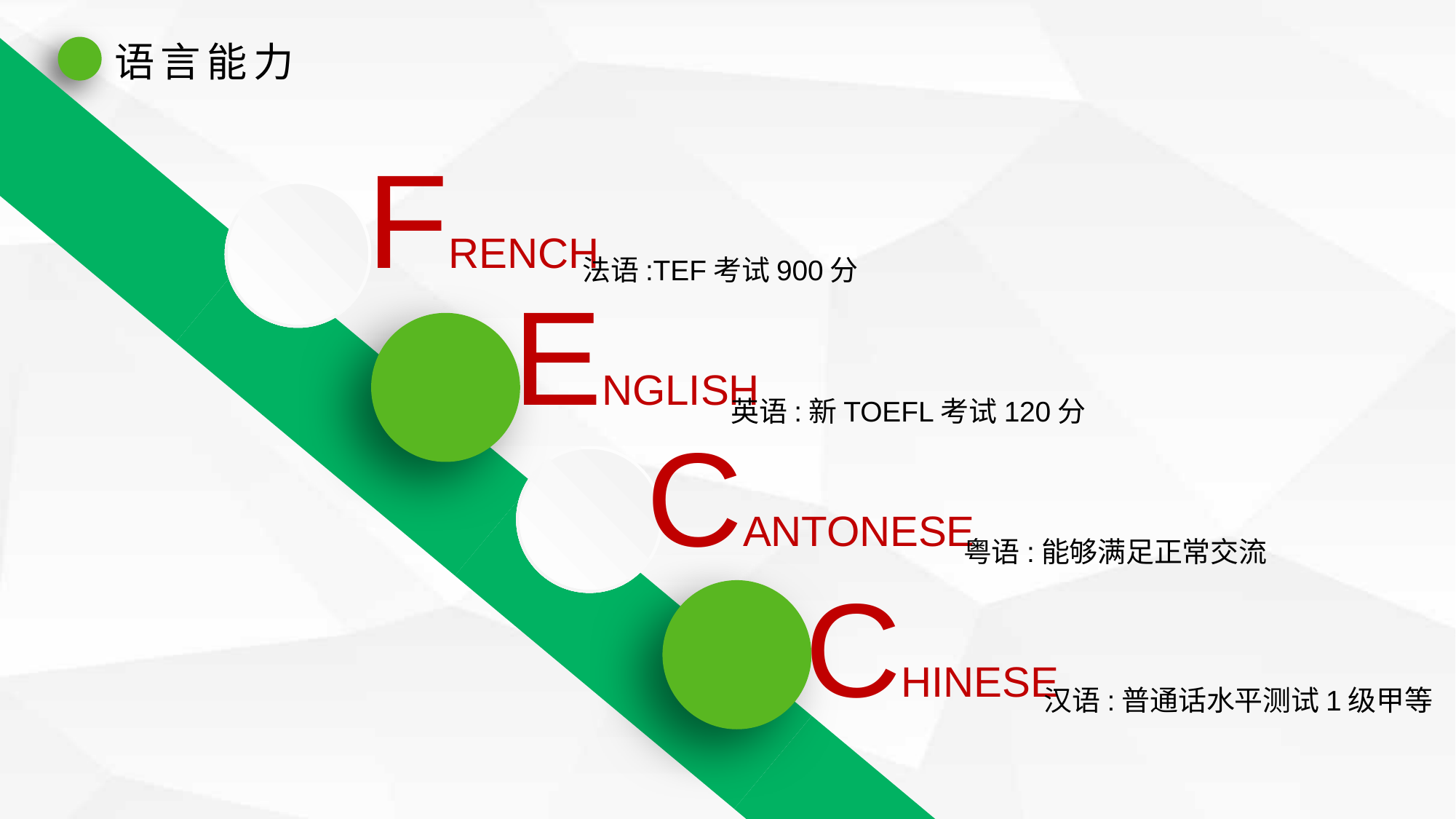

语言能力

FRENCH

法语:TEF考试900分
ENGLISH

英语:新TOEFL考试120分
CANTONESE

粤语:能够满足正常交流
CHINESE

汉语:普通话水平测试1级甲等
延时符